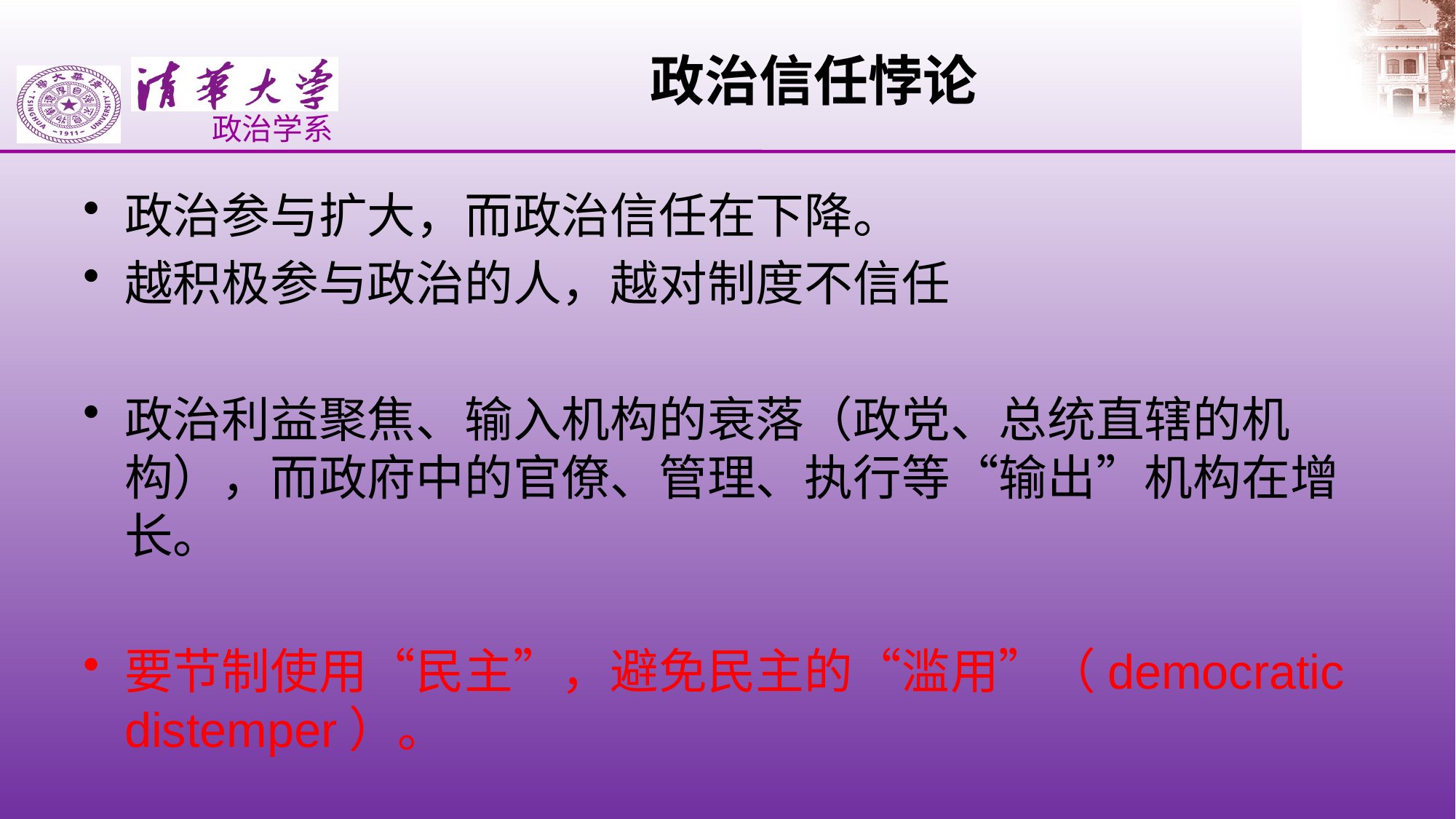

# 政治信任悖论
政治参与扩大，而政治信任在下降。
越积极参与政治的人，越对制度不信任

政治利益聚焦、输入机构的衰落（政党、总统直辖的机构），而政府中的官僚、管理、执行等“输出”机构在增长。

要节制使用“民主”，避免民主的“滥用”（democratic distemper）。